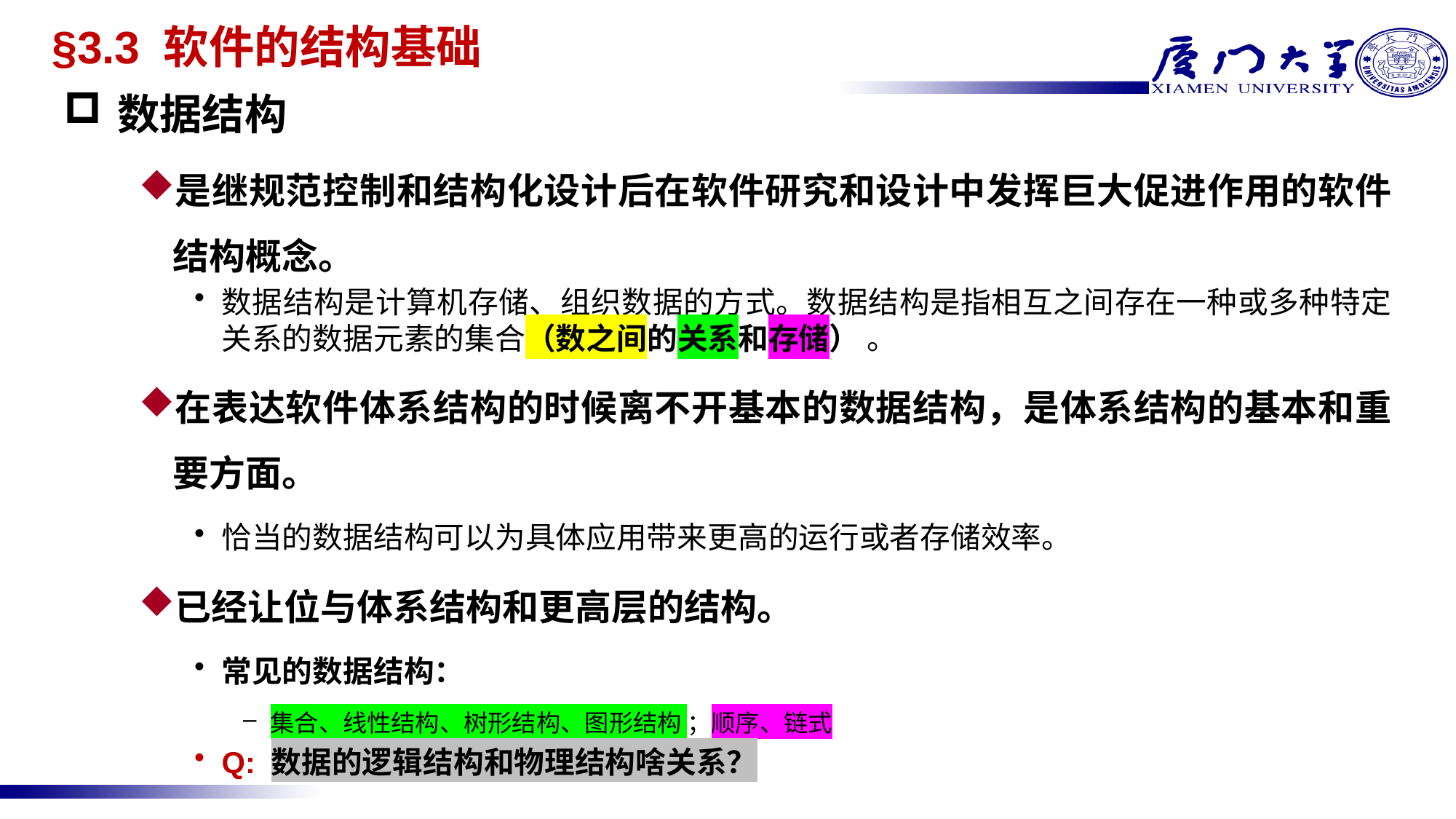

# §3.3 软件的结构基础
数据结构
是继规范控制和结构化设计后在软件研究和设计中发挥巨大促进作用的软件结构概念。
数据结构是计算机存储、组织数据的方式。数据结构是指相互之间存在一种或多种特定关系的数据元素的集合（数之间的关系和存储） 。
在表达软件体系结构的时候离不开基本的数据结构，是体系结构的基本和重要方面。
恰当的数据结构可以为具体应用带来更高的运行或者存储效率。
已经让位与体系结构和更高层的结构。
常见的数据结构：
集合、线性结构、树形结构、图形结构 ；顺序、链式
Q: 数据的逻辑结构和物理结构啥关系？